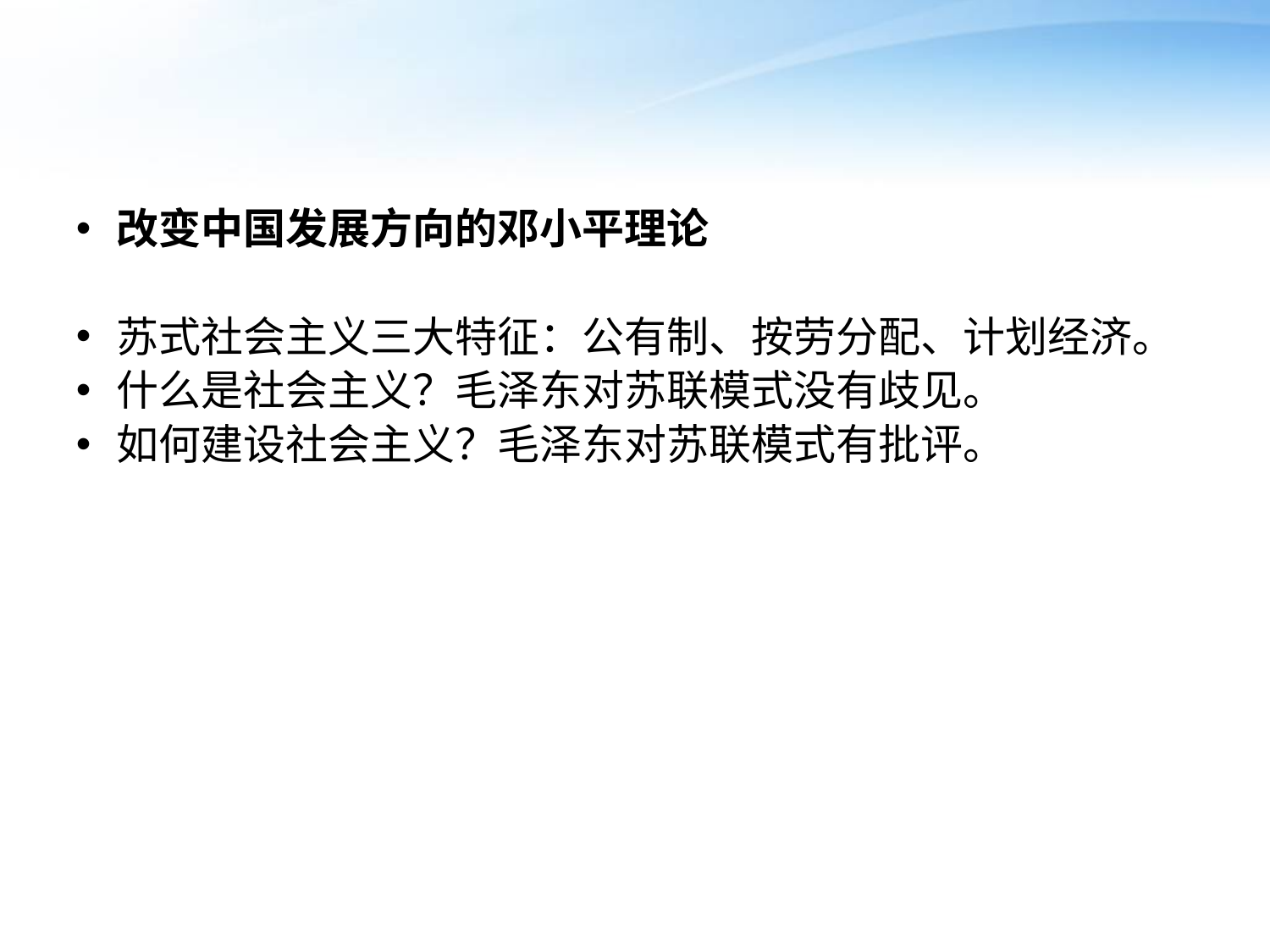

#
改变中国发展方向的邓小平理论

苏式社会主义三大特征：公有制、按劳分配、计划经济。
什么是社会主义？毛泽东对苏联模式没有歧见。
如何建设社会主义？毛泽东对苏联模式有批评。